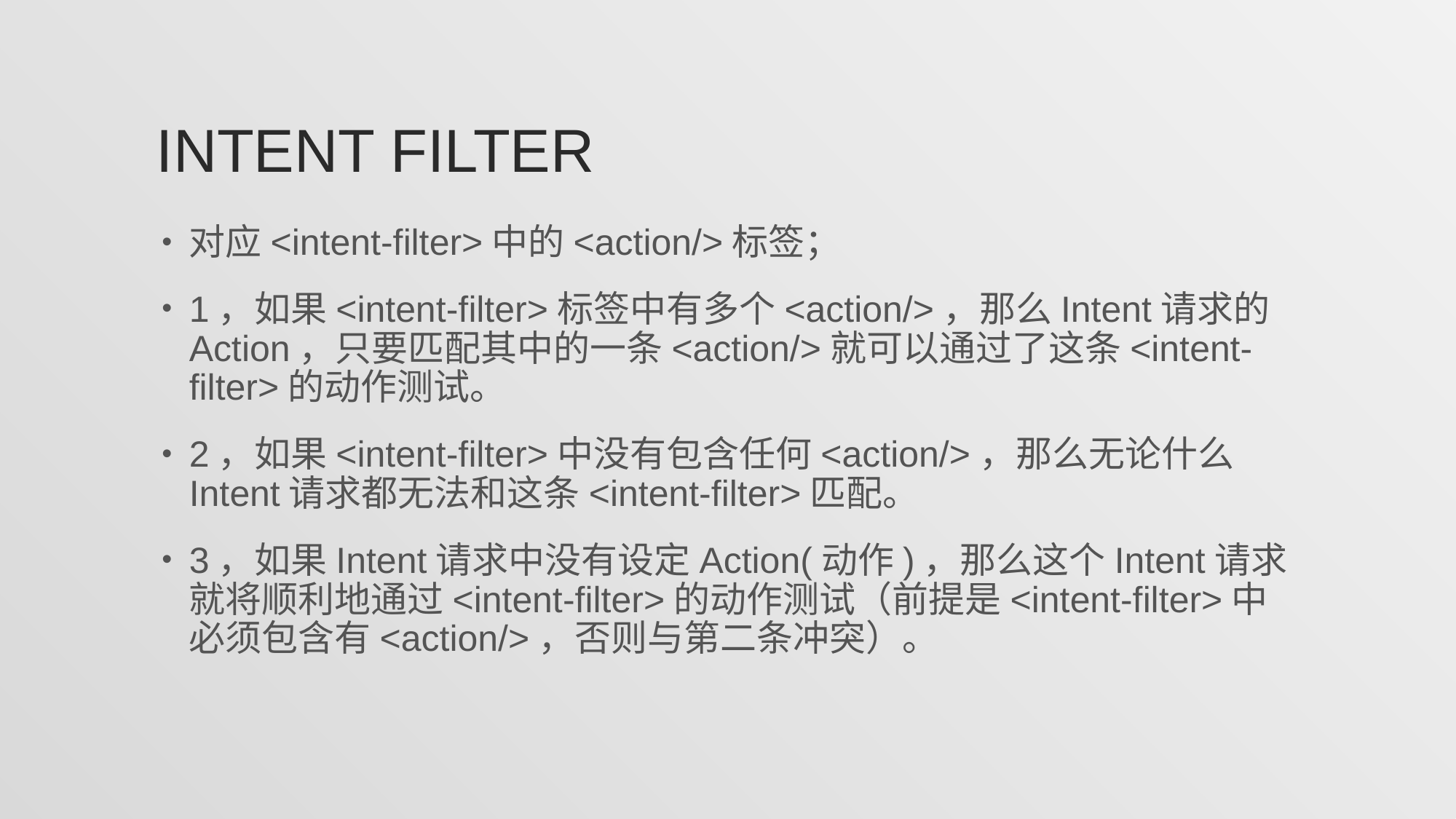

# Intent Filter
对应<intent-filter>中的<action/>标签；
1，如果<intent-filter>标签中有多个<action/>，那么Intent请求的Action，只要匹配其中的一条<action/>就可以通过了这条<intent-filter>的动作测试。
2，如果<intent-filter>中没有包含任何<action/>，那么无论什么Intent请求都无法和这条<intent-filter>匹配。
3，如果Intent请求中没有设定Action(动作)，那么这个Intent请求就将顺利地通过<intent-filter>的动作测试（前提是<intent-filter>中必须包含有<action/>，否则与第二条冲突）。